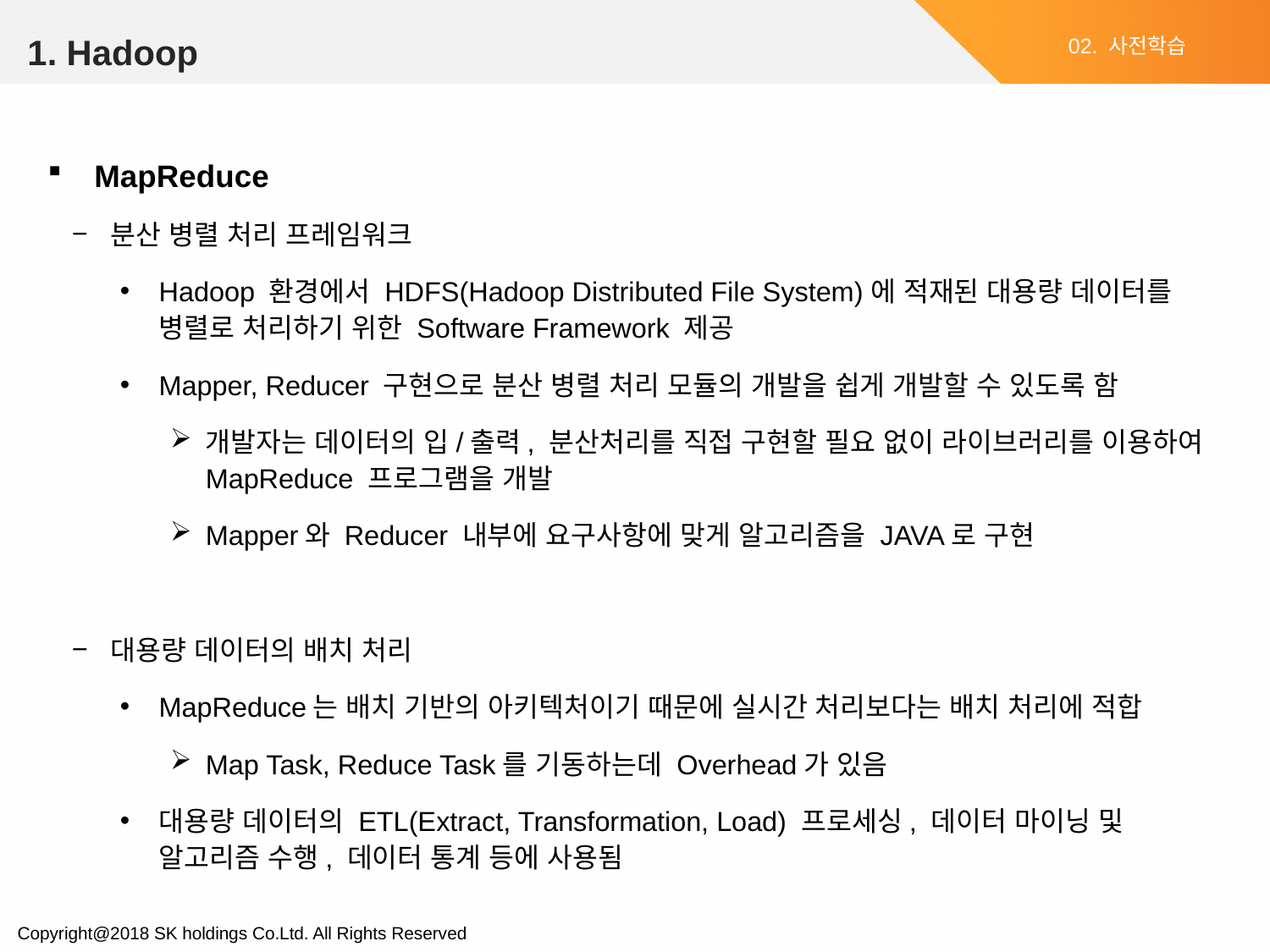

1. Hadoop
02. 사전학습
MapReduce
분산 병렬 처리 프레임워크
Hadoop 환경에서 HDFS(Hadoop Distributed File System)에 적재된 대용량 데이터를 병렬로 처리하기 위한 Software Framework 제공
Mapper, Reducer 구현으로 분산 병렬 처리 모듈의 개발을 쉽게 개발할 수 있도록 함
개발자는 데이터의 입/출력, 분산처리를 직접 구현할 필요 없이 라이브러리를 이용하여 MapReduce 프로그램을 개발
Mapper와 Reducer 내부에 요구사항에 맞게 알고리즘을 JAVA로 구현

대용량 데이터의 배치 처리
MapReduce는 배치 기반의 아키텍처이기 때문에 실시간 처리보다는 배치 처리에 적합
Map Task, Reduce Task를 기동하는데 Overhead가 있음
대용량 데이터의 ETL(Extract, Transformation, Load) 프로세싱, 데이터 마이닝 및 알고리즘 수행, 데이터 통계 등에 사용됨